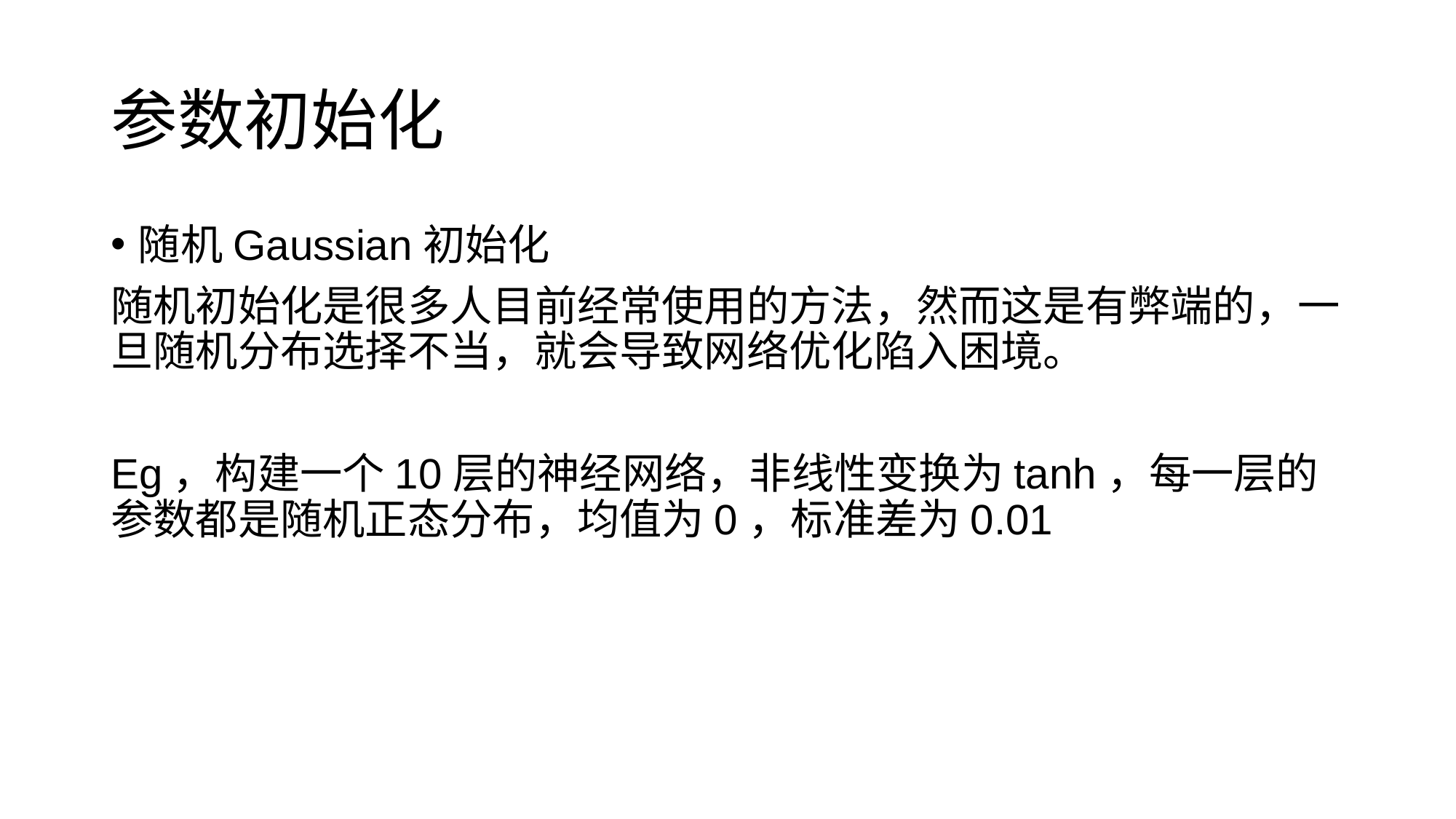

# 参数初始化
随机Gaussian初始化
随机初始化是很多人目前经常使用的方法，然而这是有弊端的，一旦随机分布选择不当，就会导致网络优化陷入困境。

Eg，构建一个10层的神经网络，非线性变换为tanh，每一层的参数都是随机正态分布，均值为0，标准差为0.01